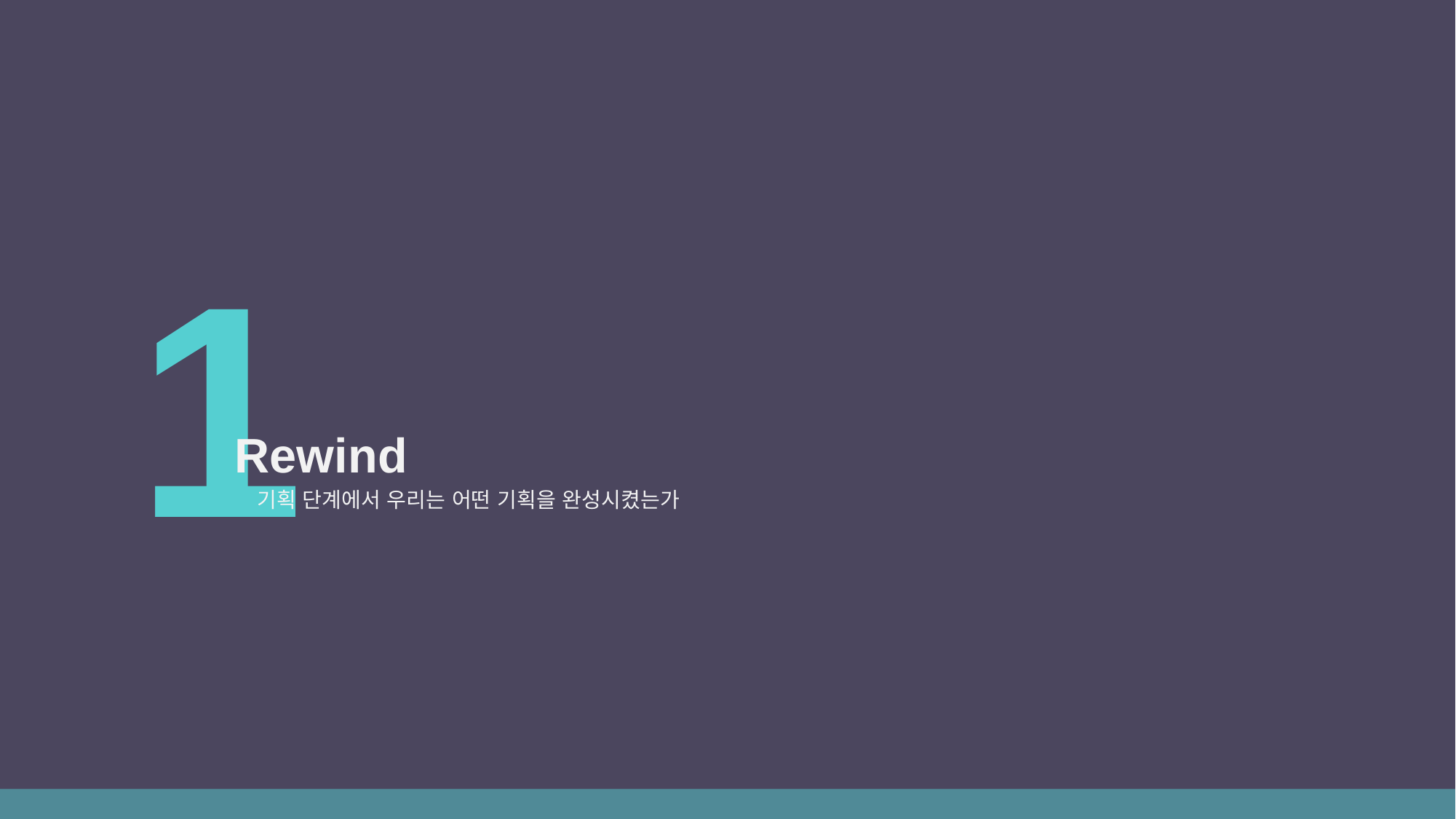

1
Rewind
기획 단계에서 우리는 어떤 기획을 완성시켰는가